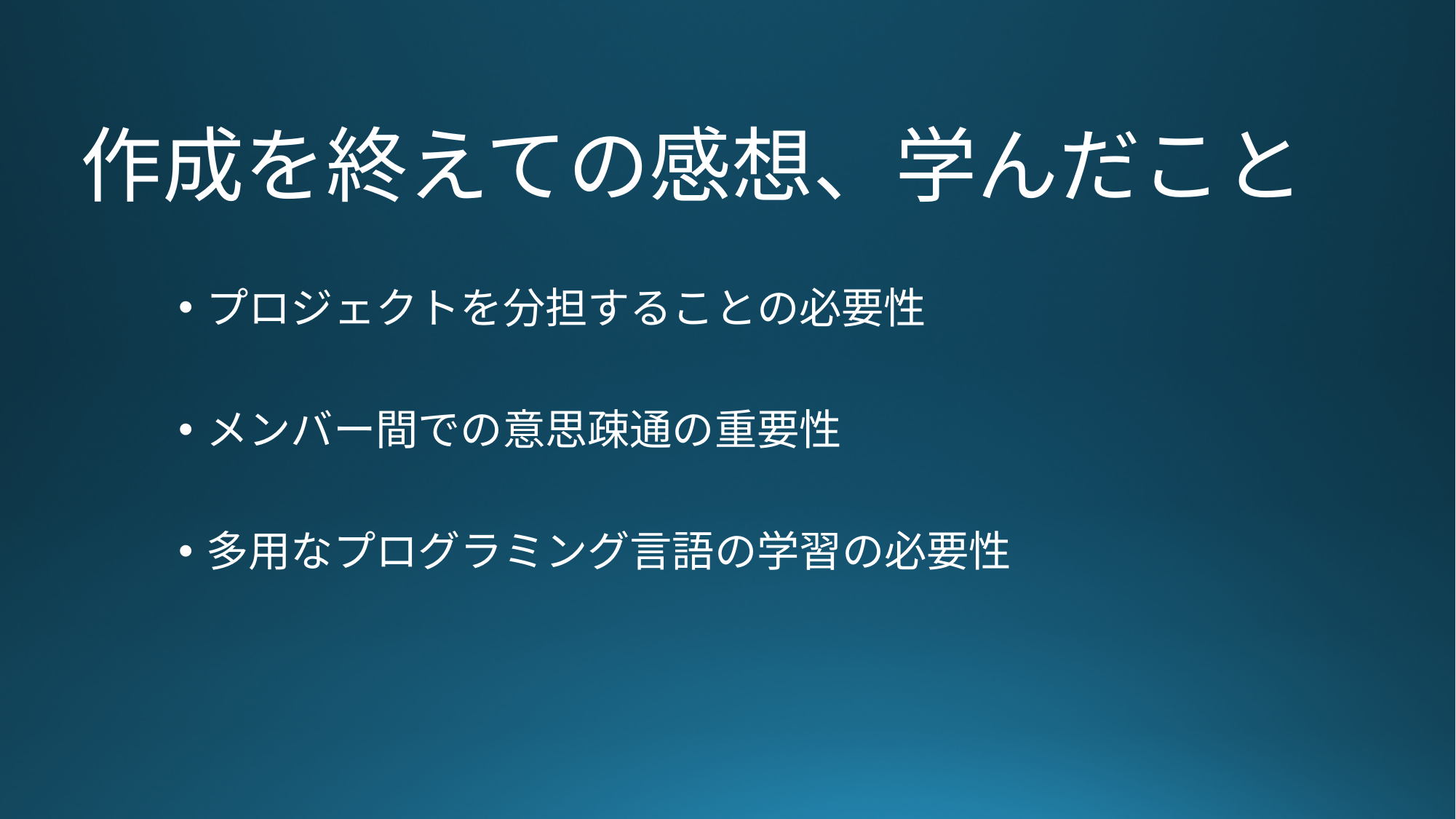

# 作成を終えての感想、学んだこと
プロジェクトを分担することの必要性

メンバー間での意思疎通の重要性

多用なプログラミング言語の学習の必要性